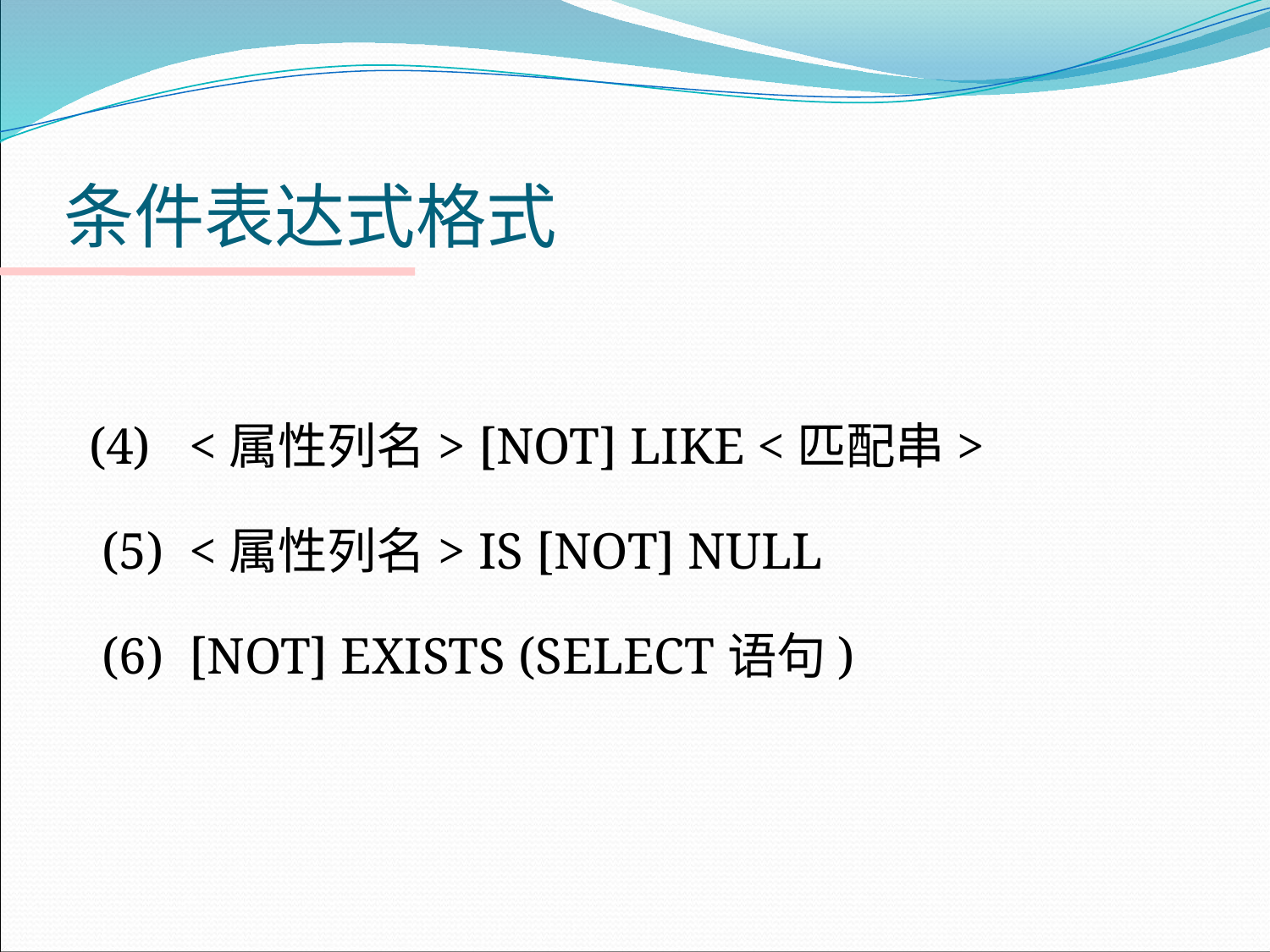

# 条件表达式格式

 (4)   <属性列名> [NOT] LIKE <匹配串>
  (5)  <属性列名> IS [NOT] NULL
  (6)  [NOT] EXISTS (SELECT语句)

351